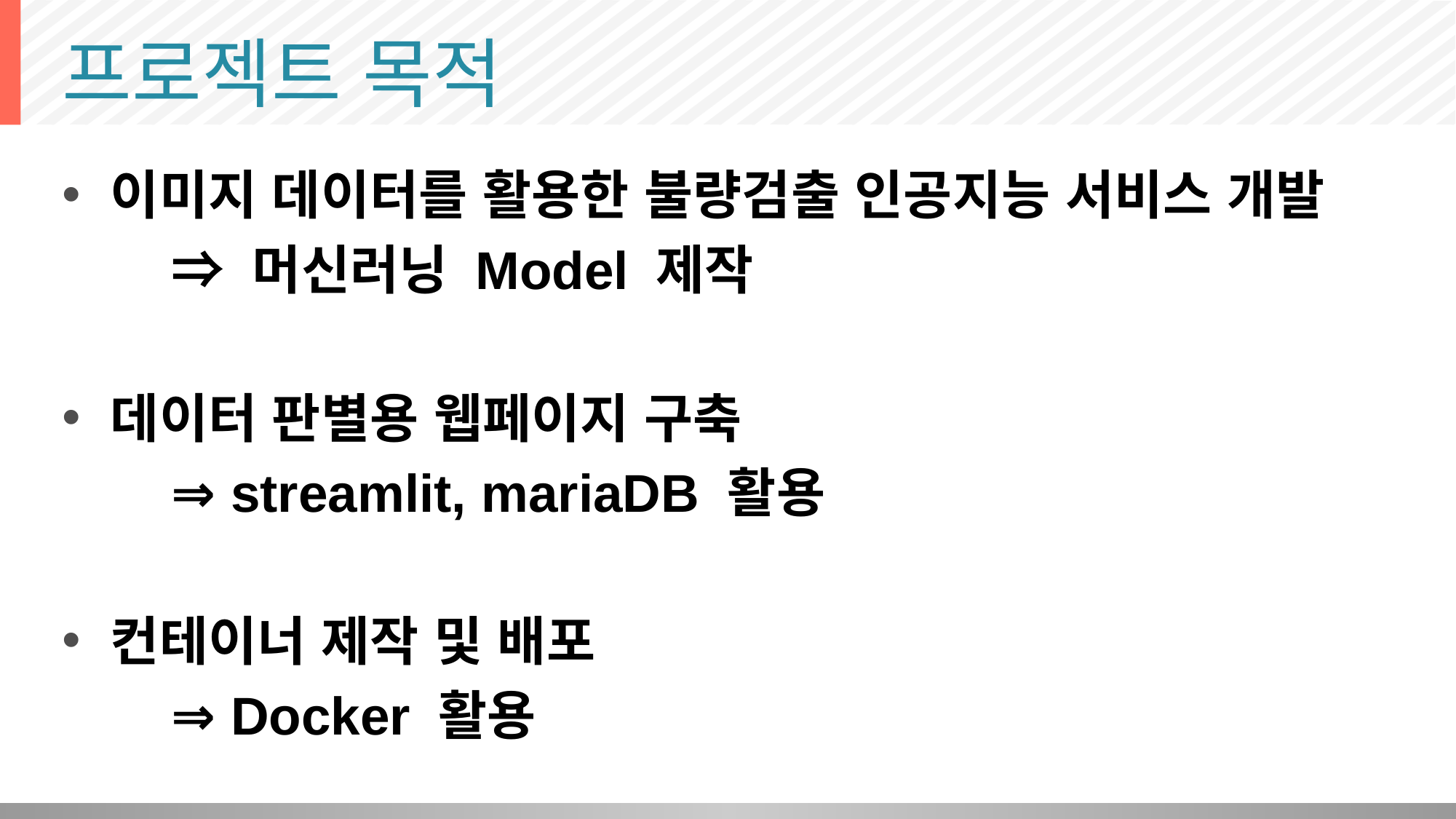

# 프로젝트 목적
 이미지 데이터를 활용한 불량검출 인공지능 서비스 개발
 	⇒ 머신러닝 Model 제작

 데이터 판별용 웹페이지 구축
	⇒ streamlit, mariaDB 활용

 컨테이너 제작 및 배포
	⇒ Docker 활용